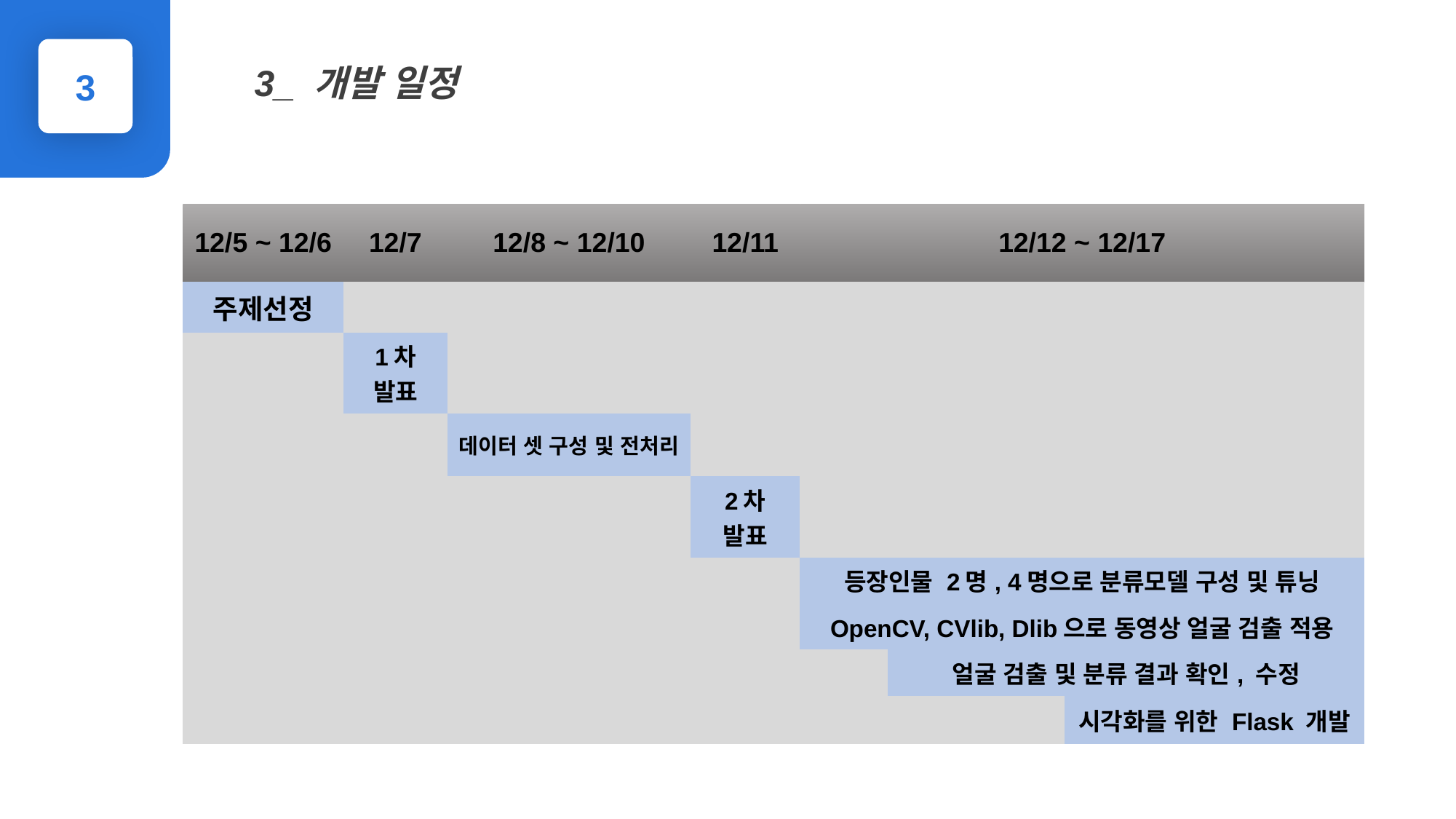

3_ 개발 일정
3
PPTBIZCAM
| 12/5 ~ 12/6 | 12/7 | 12/8 ~ 12/10 | 12/11 | 12/12 ~ 12/17 |  |  |
| --- | --- | --- | --- | --- | --- | --- |
| 주제선정 |  |  |  |  |  |  |
|  | 1차 발표 |  |  |  |  |  |
|  |  | 데이터 셋 구성 및 전처리 |  |  |  |  |
|  |  |  | 2차 발표 |  |  |  |
|  |  |  |  | 등장인물 2명, 4명으로 분류모델 구성 및 튜닝 |  |  |
|  |  |  |  | OpenCV, CVlib, Dlib으로 동영상 얼굴 검출 적용 |  |  |
|  |  |  |  |  | 얼굴 검출 및 분류 결과 확인, 수정 |  |
|  |  |  |  |  |  | 시각화를 위한 Flask 개발 |